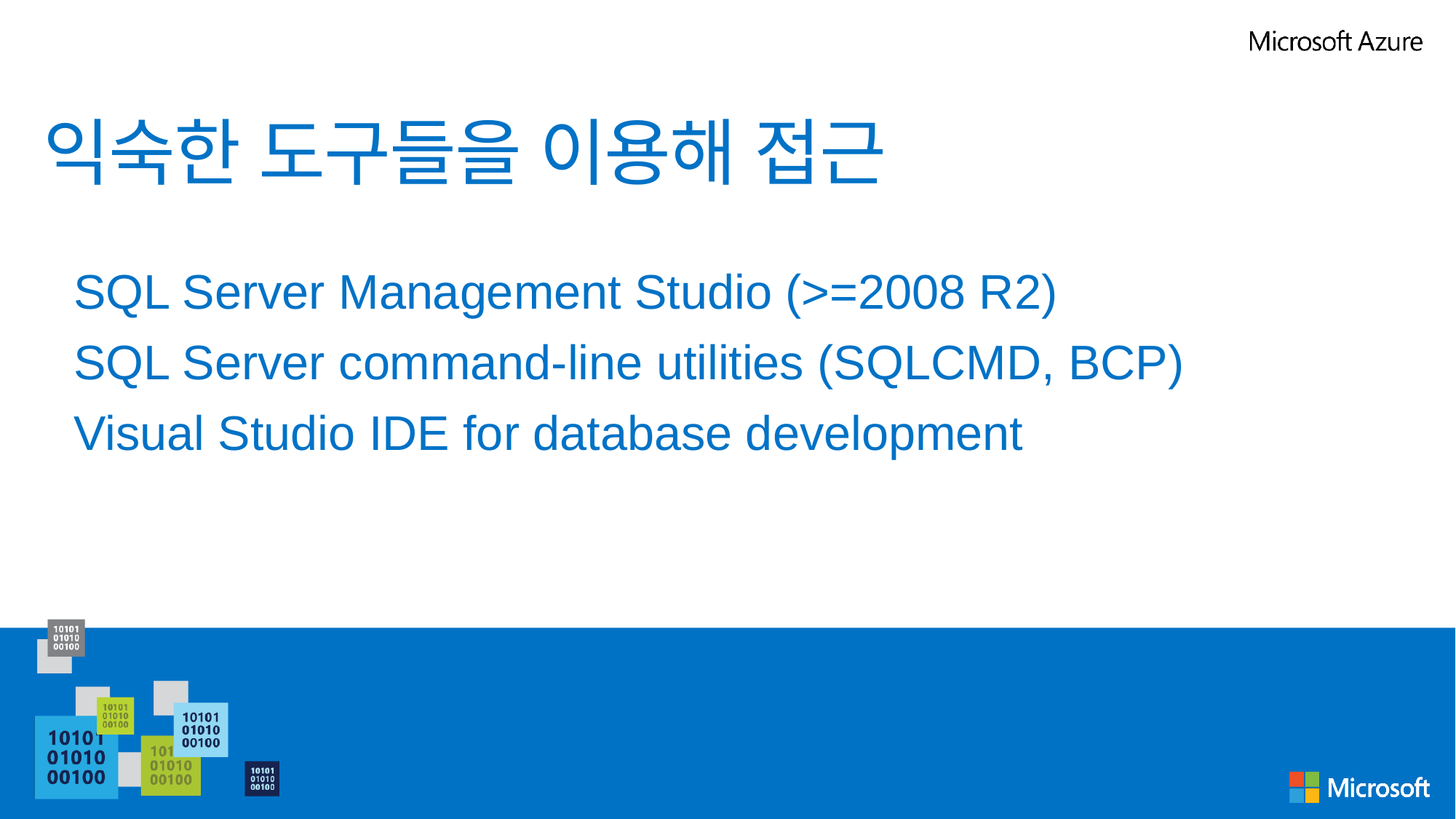

# 익숙한 도구들을 이용해 접근
SQL Server Management Studio (>=2008 R2)
SQL Server command-line utilities (SQLCMD, BCP)
Visual Studio IDE for database development